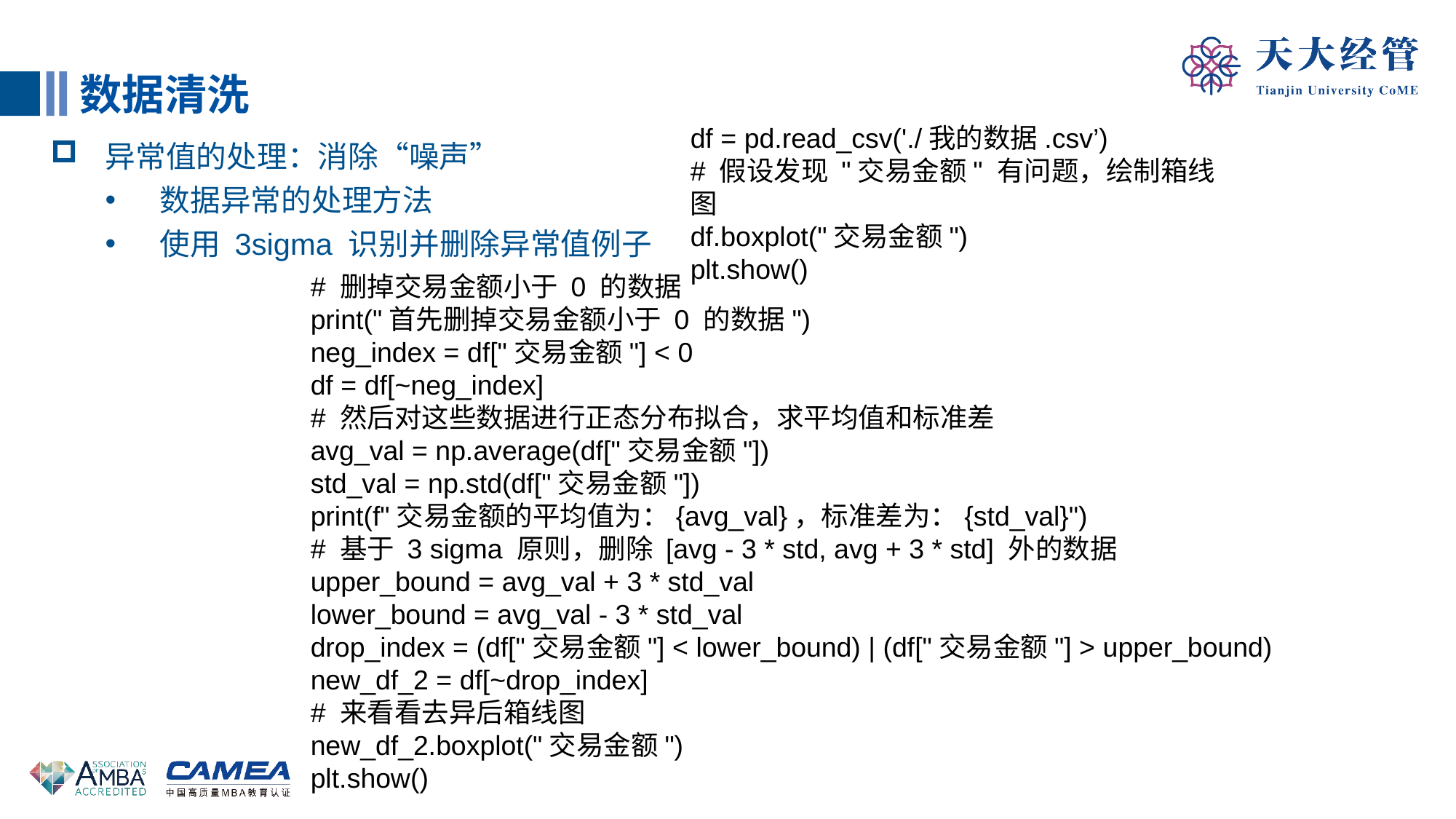

数据清洗

df = pd.read_csv('./我的数据.csv’)
# 假设发现 "交易金额" 有问题，绘制箱线图
df.boxplot("交易金额")
plt.show()
异常值的处理：消除“噪声”
数据异常的处理方法
使用 3sigma 识别并删除异常值例子
# 删掉交易金额小于 0 的数据
print("首先删掉交易金额小于 0 的数据")
neg_index = df["交易金额"] < 0
df = df[~neg_index]
# 然后对这些数据进行正态分布拟合，求平均值和标准差
avg_val = np.average(df["交易金额"])
std_val = np.std(df["交易金额"])
print(f"交易金额的平均值为：{avg_val}，标准差为：{std_val}")
# 基于 3 sigma 原则，删除 [avg - 3 * std, avg + 3 * std] 外的数据
upper_bound = avg_val + 3 * std_val
lower_bound = avg_val - 3 * std_val
drop_index = (df["交易金额"] < lower_bound) | (df["交易金额"] > upper_bound)
new_df_2 = df[~drop_index]
# 来看看去异后箱线图
new_df_2.boxplot("交易金额")
plt.show()